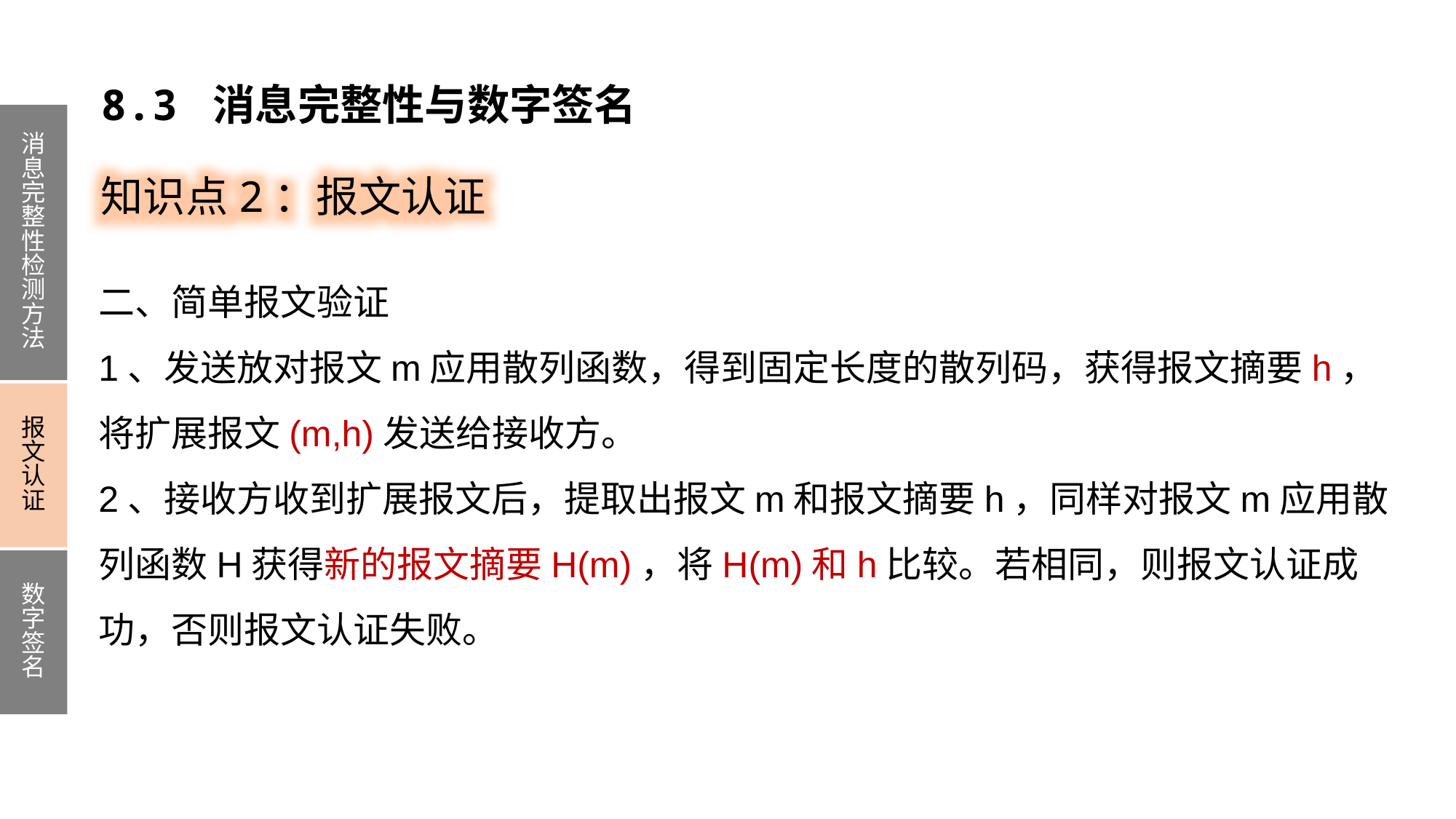

8.3 消息完整性与数字签名
消息完整性检测方法
报文认证
数字签名
知识点2：报文认证
二、简单报文验证
1、发送放对报文m应用散列函数，得到固定长度的散列码，获得报文摘要h，将扩展报文(m,h)发送给接收方。
2、接收方收到扩展报文后，提取出报文m和报文摘要h，同样对报文m应用散列函数H获得新的报文摘要H(m)，将H(m)和h比较。若相同，则报文认证成功，否则报文认证失败。